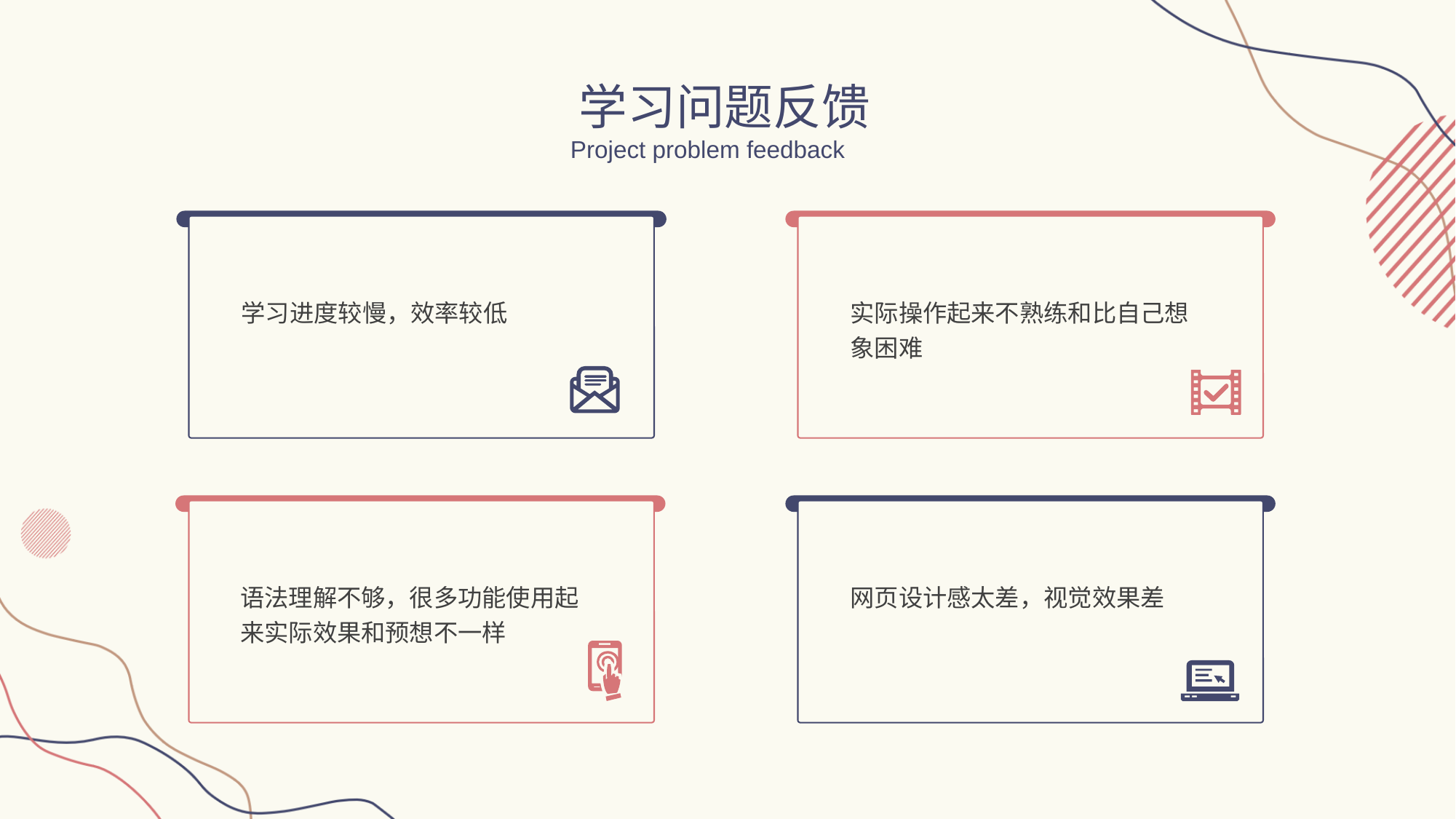

学习问题反馈
Project problem feedback

学习进度较慢，效率较低

实际操作起来不熟练和比自己想象困难

语法理解不够，很多功能使用起来实际效果和预想不一样

网页设计感太差，视觉效果差